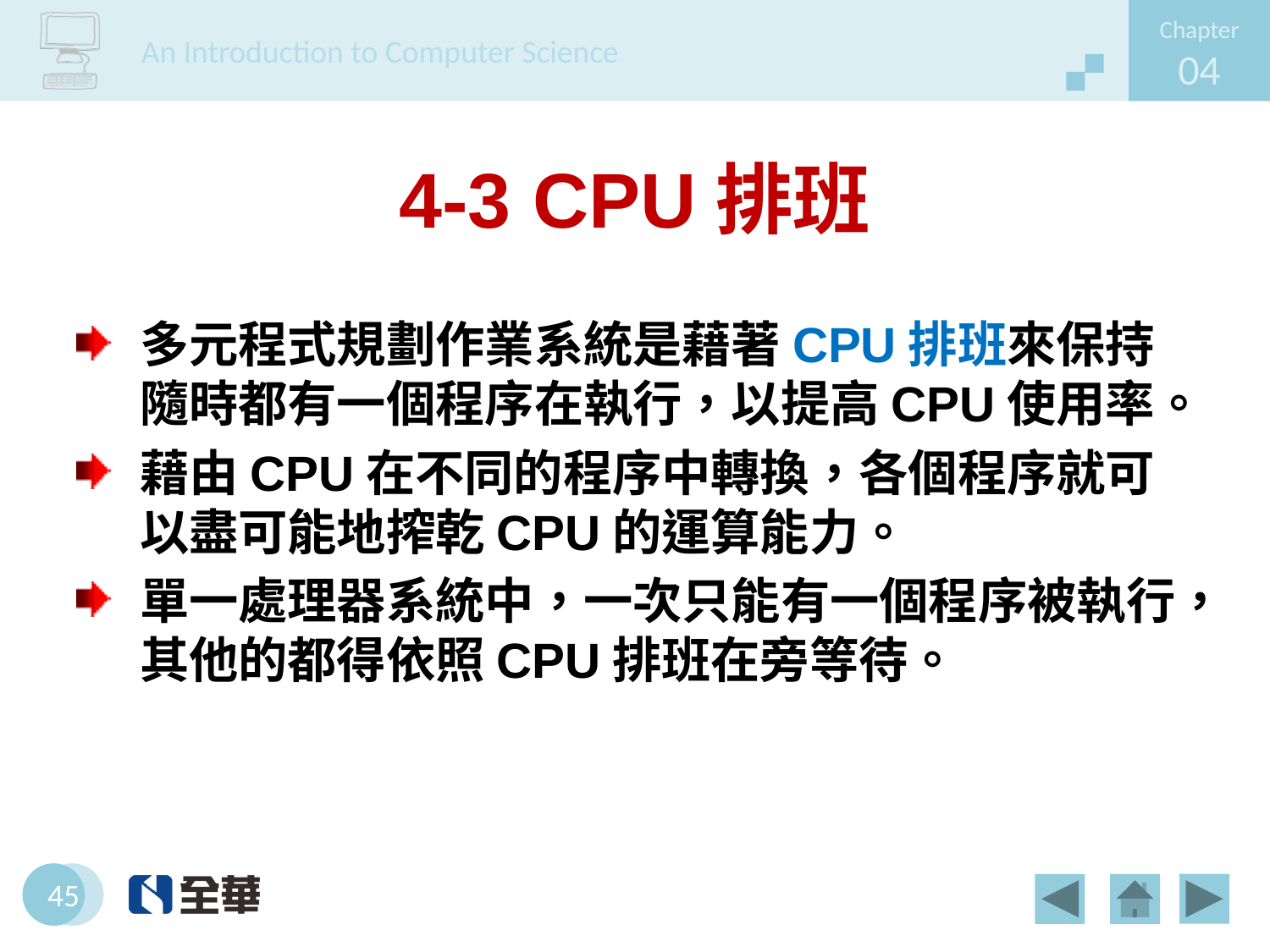

# 4-3 CPU排班
多元程式規劃作業系統是藉著CPU排班來保持隨時都有一個程序在執行，以提高CPU使用率。
藉由CPU在不同的程序中轉換，各個程序就可以盡可能地搾乾CPU的運算能力。
單一處理器系統中，一次只能有一個程序被執行，其他的都得依照CPU排班在旁等待。